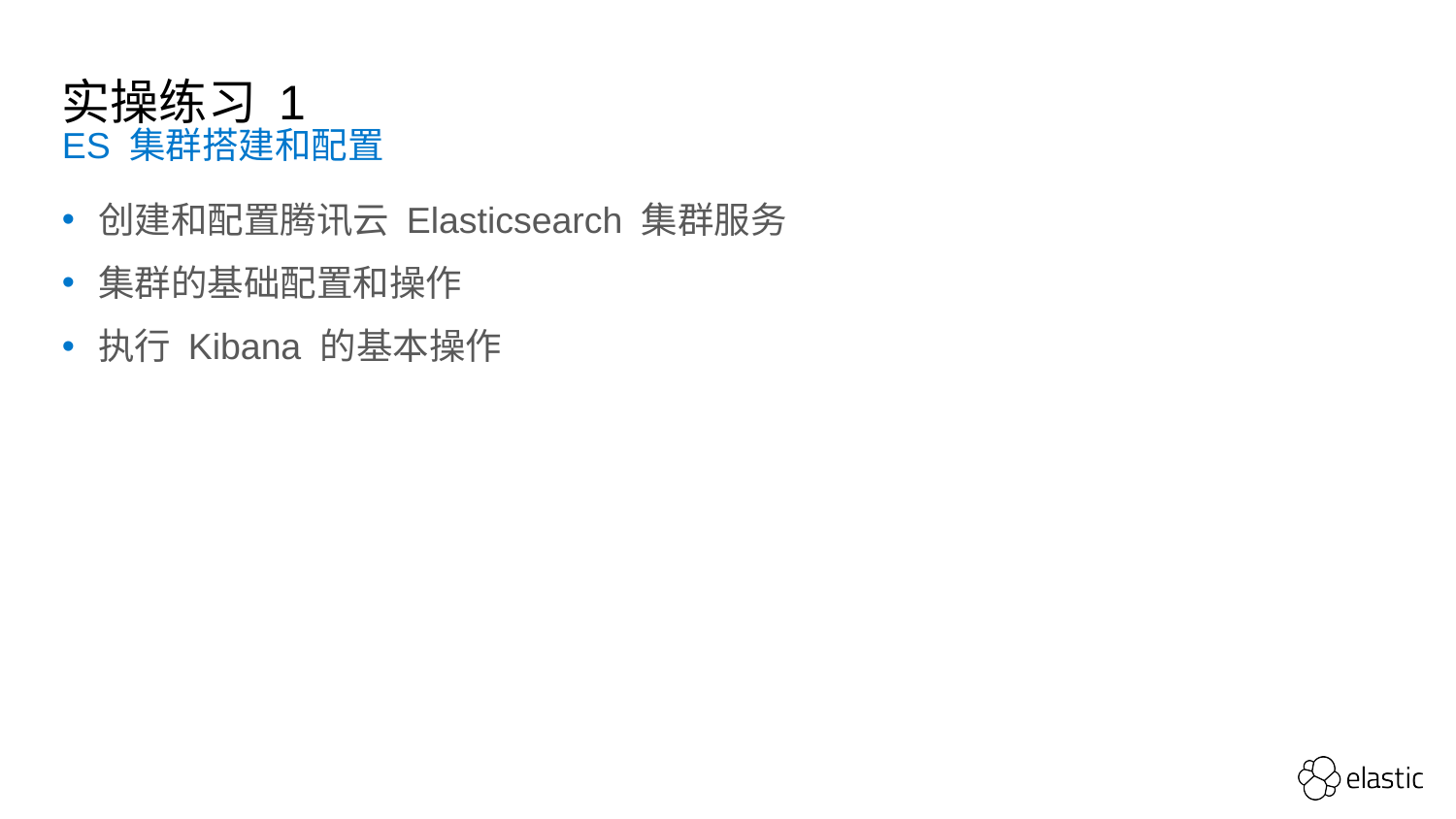

# 实操练习 1
ES 集群搭建和配置
创建和配置腾讯云 Elasticsearch 集群服务
集群的基础配置和操作
执行 Kibana 的基本操作